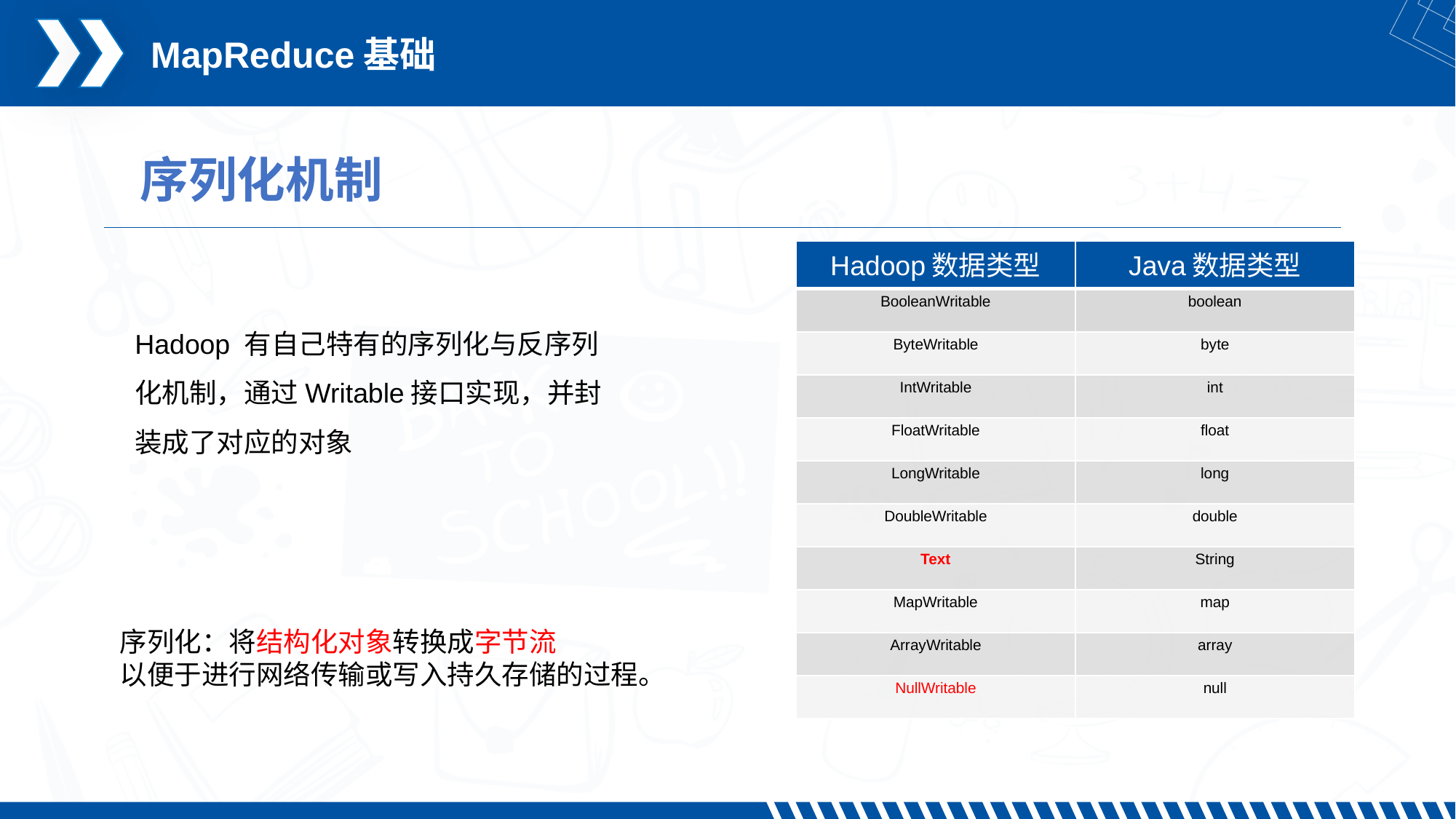

MapReduce基础
序列化机制
| Hadoop数据类型 | Java数据类型 |
| --- | --- |
| BooleanWritable | boolean |
| ByteWritable | byte |
| IntWritable | int |
| FloatWritable | float |
| LongWritable | long |
| DoubleWritable | double |
| Text | String |
| MapWritable | map |
| ArrayWritable | array |
| NullWritable | null |
Hadoop 有自己特有的序列化与反序列化机制，通过Writable接口实现，并封装成了对应的对象
序列化：将结构化对象转换成字节流
以便于进行网络传输或写入持久存储的过程。